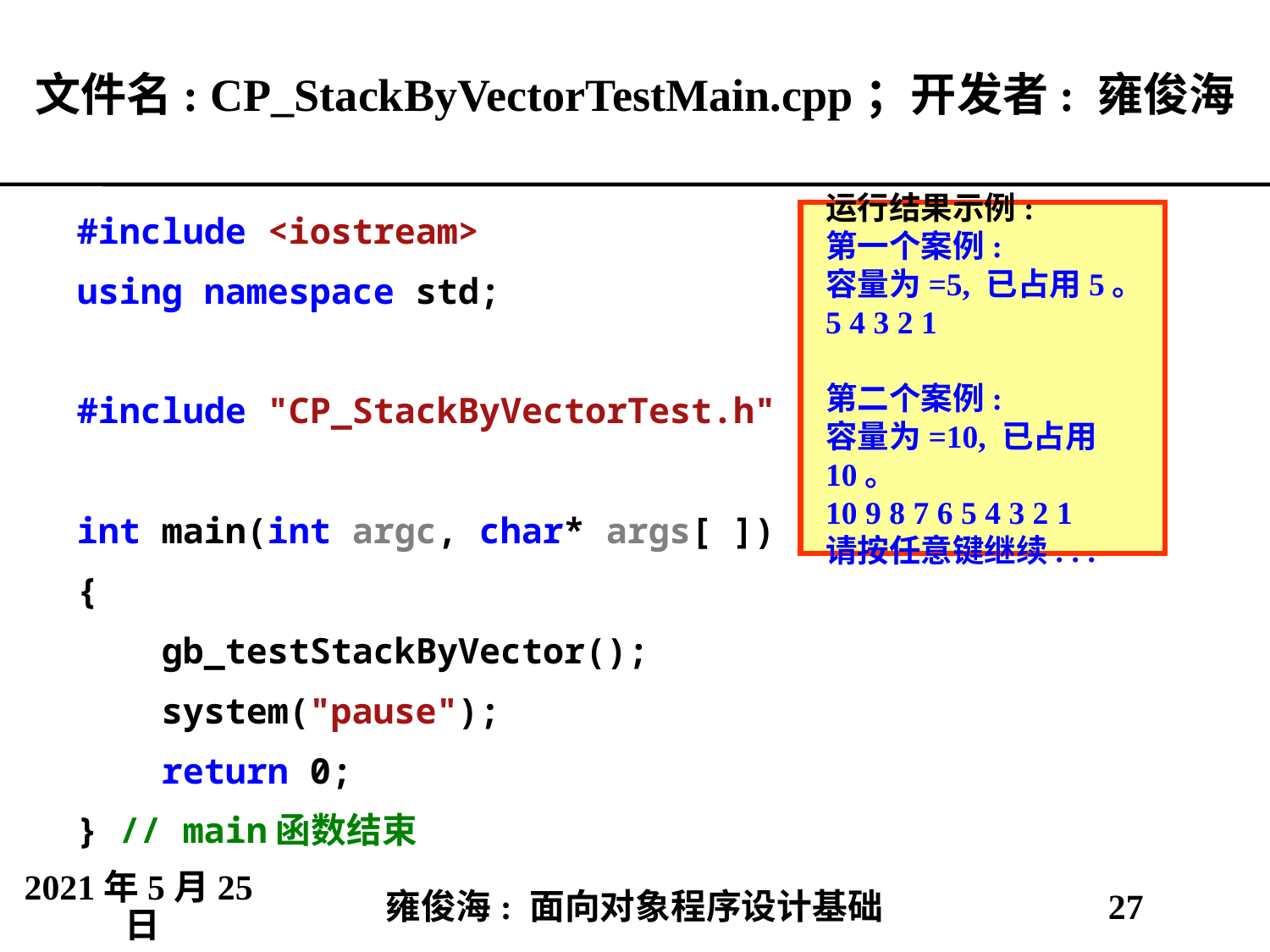

# 文件名: CP_StackByVectorTestMain.cpp；开发者: 雍俊海

运行结果示例:
第一个案例:
容量为=5, 已占用5。
5 4 3 2 1

第二个案例:
容量为=10, 已占用10。
10 9 8 7 6 5 4 3 2 1
请按任意键继续. . .
#include <iostream>
using namespace std;

#include "CP_StackByVectorTest.h"

int main(int argc, char* args[ ])
{
    gb_testStackByVector();
    system("pause");
    return 0;
} // main函数结束
2021年5月25日
雍俊海: 面向对象程序设计基础
27